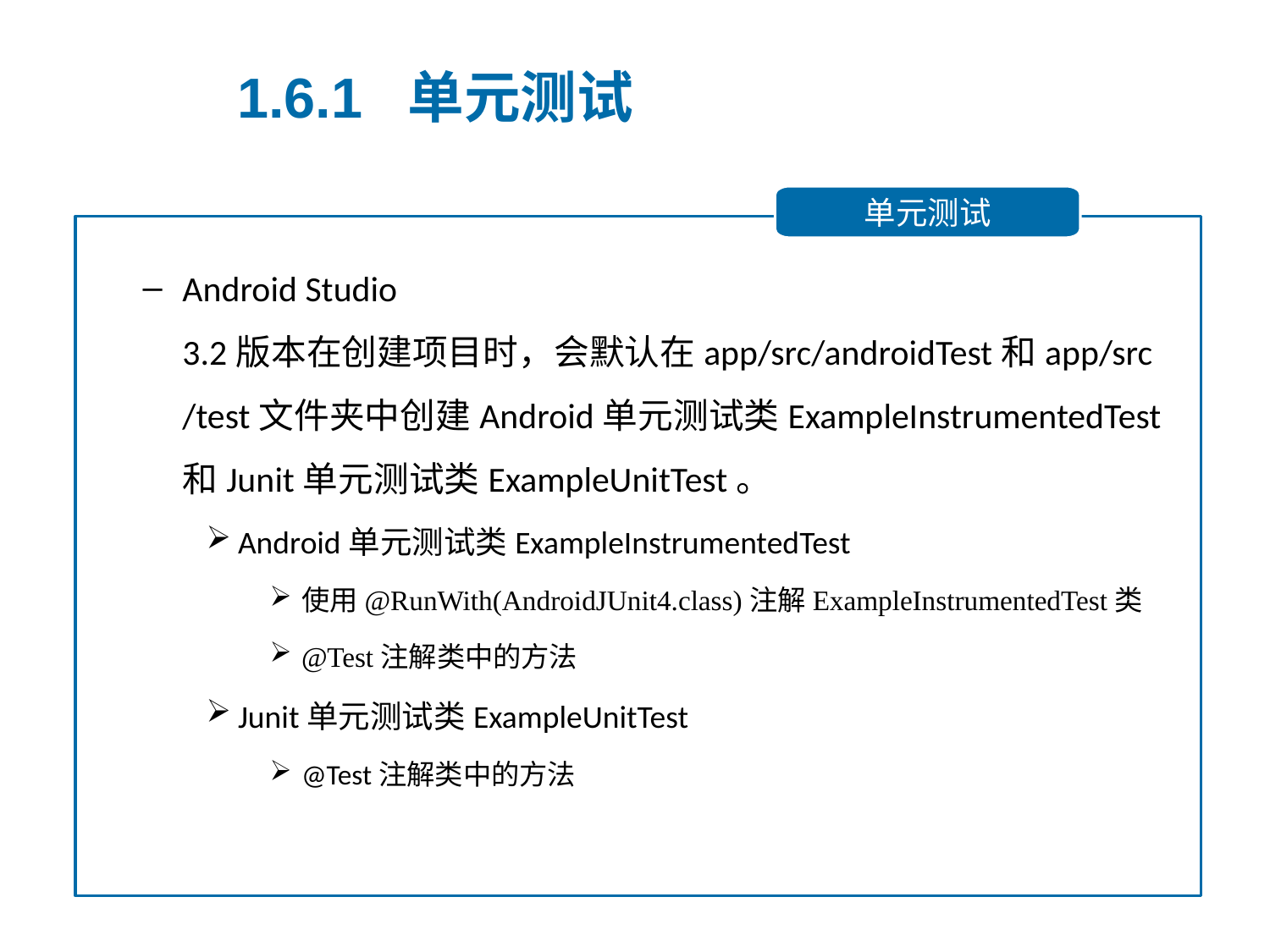

1.6.1  单元测试

单元测试

Android Studio 3.2版本在创建项目时，会默认在app/src/androidTest和app/src/test文件夹中创建Android单元测试类ExampleInstrumentedTest和Junit单元测试类ExampleUnitTest。
Android单元测试类ExampleInstrumentedTest
使用@RunWith(AndroidJUnit4.class)注解ExampleInstrumentedTest类
@Test注解类中的方法
Junit单元测试类ExampleUnitTest
@Test注解类中的方法